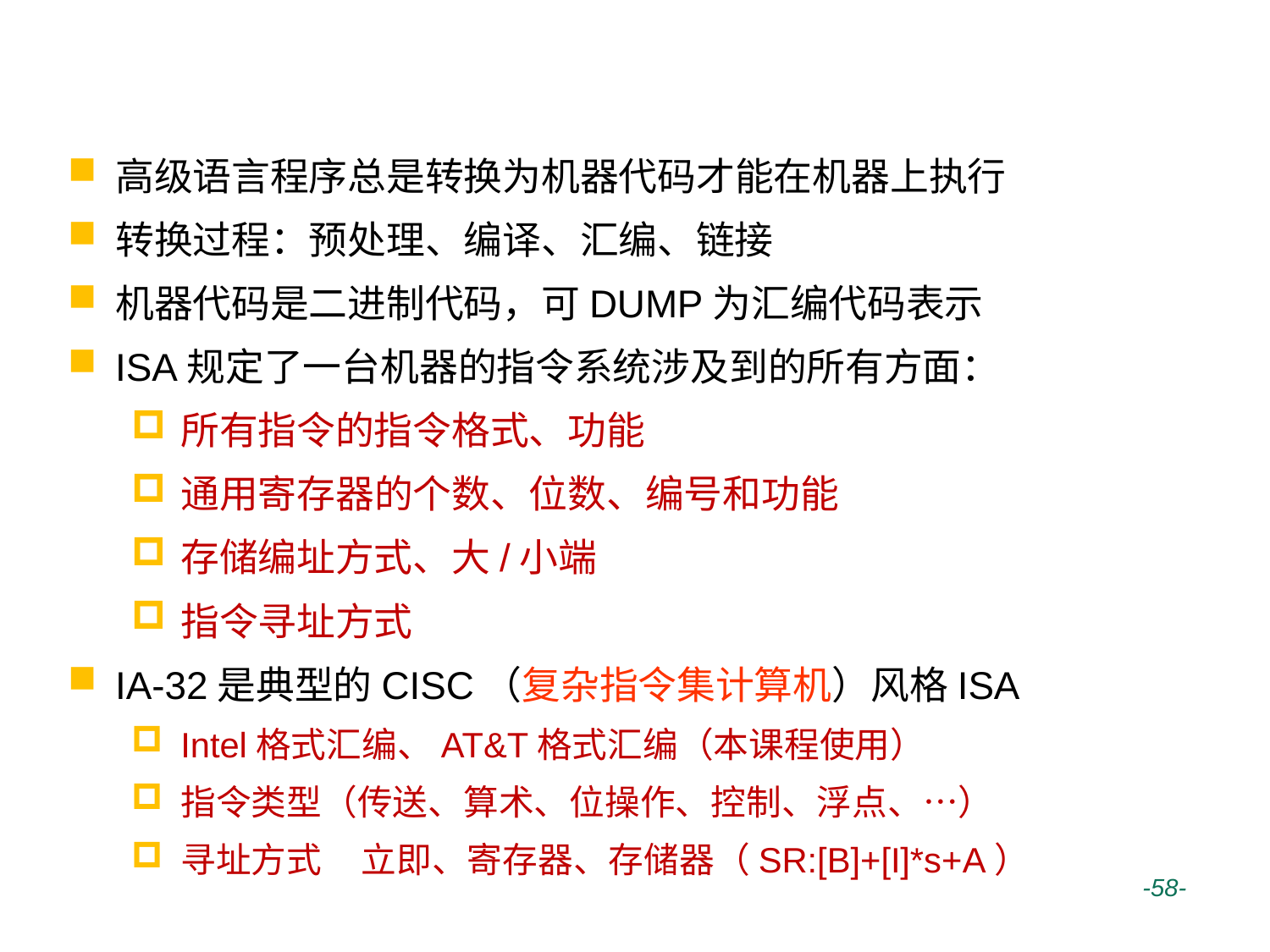

# 小结
高级语言程序总是转换为机器代码才能在机器上执行
转换过程：预处理、编译、汇编、链接
机器代码是二进制代码，可DUMP为汇编代码表示
ISA规定了一台机器的指令系统涉及到的所有方面：
所有指令的指令格式、功能
通用寄存器的个数、位数、编号和功能
存储编址方式、大/小端
指令寻址方式
IA-32是典型的CISC（复杂指令集计算机）风格ISA
Intel格式汇编、AT&T格式汇编（本课程使用）
指令类型（传送、算术、位操作、控制、浮点、…）
寻址方式     立即、寄存器、存储器（SR:[B]+[I]*s+A）

 -58-